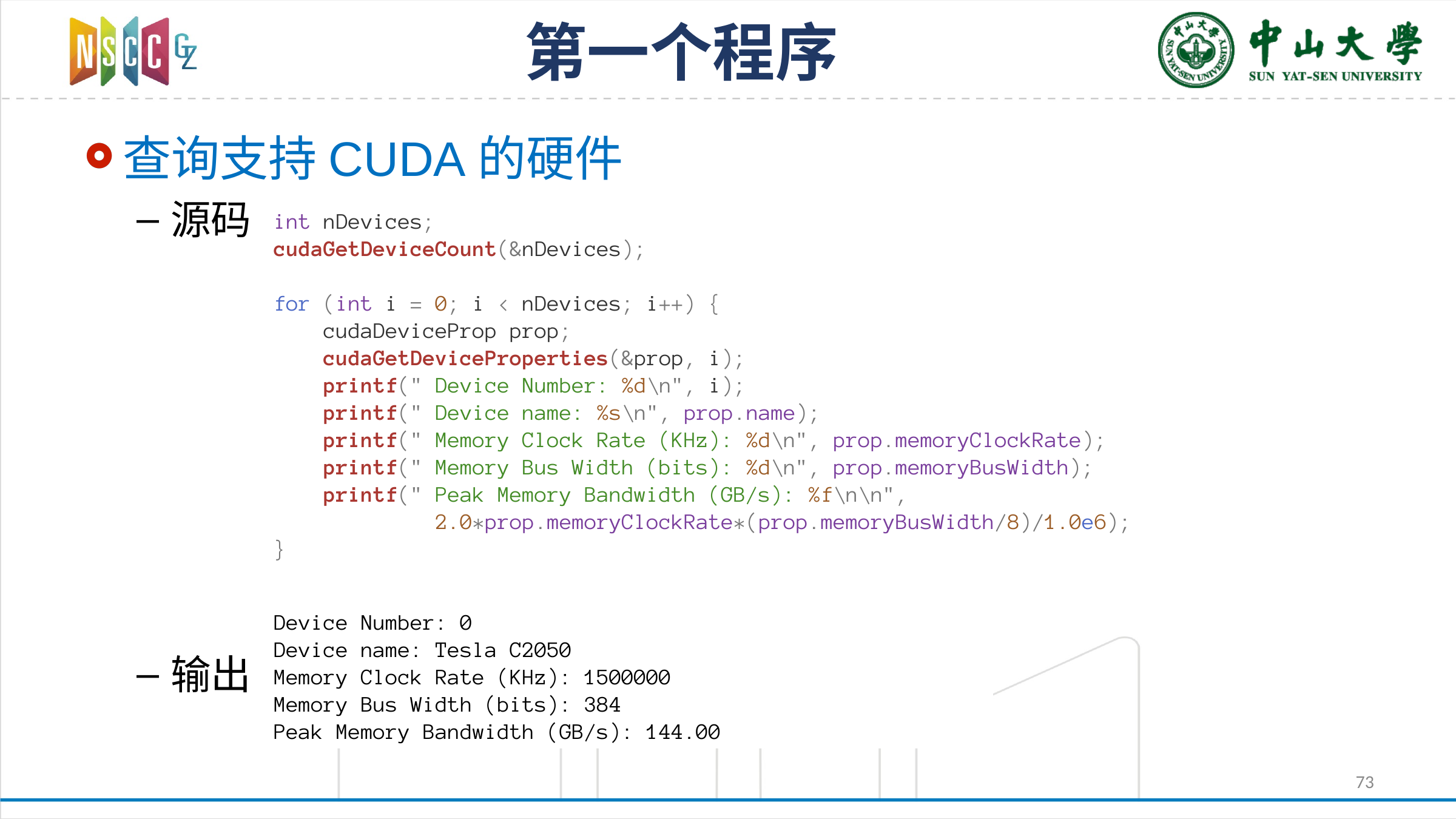

# 第一个程序
查询支持CUDA的硬件
源码

输出

int nDevices;
cudaGetDeviceCount(&nDevices);
for (int i = 0; i < nDevices; i++) {
    cudaDeviceProp prop;
    cudaGetDeviceProperties(&prop, i);
    printf(" Device Number: %d\n", i);
    printf(" Device name: %s\n", prop.name);
    printf(" Memory Clock Rate (KHz): %d\n", prop.memoryClockRate);
    printf(" Memory Bus Width (bits): %d\n", prop.memoryBusWidth);
    printf(" Peak Memory Bandwidth (GB/s): %f\n\n",
             2.0*prop.memoryClockRate*(prop.memoryBusWidth/8)/1.0e6);
}
Device Number: 0
Device name: Tesla C2050
Memory Clock Rate (KHz): 1500000
Memory Bus Width (bits): 384
Peak Memory Bandwidth (GB/s): 144.00
73